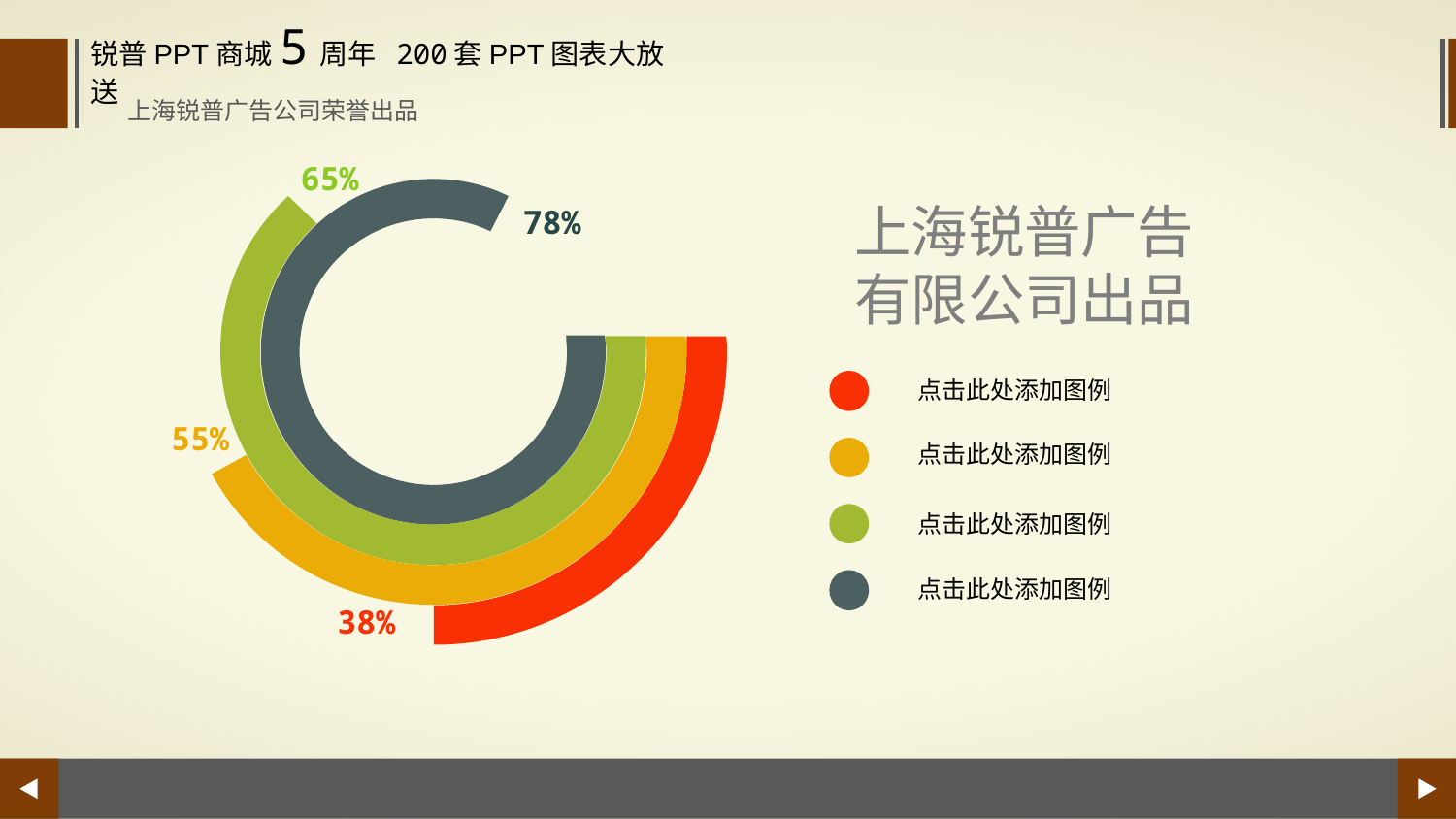

锐普PPT商城5周年  200套PPT图表大放送

上海锐普广告公司荣誉出品
65%

上海锐普广告
有限公司出品
78%

点击此处添加图例

55%
点击此处添加图例

点击此处添加图例

点击此处添加图例

38%